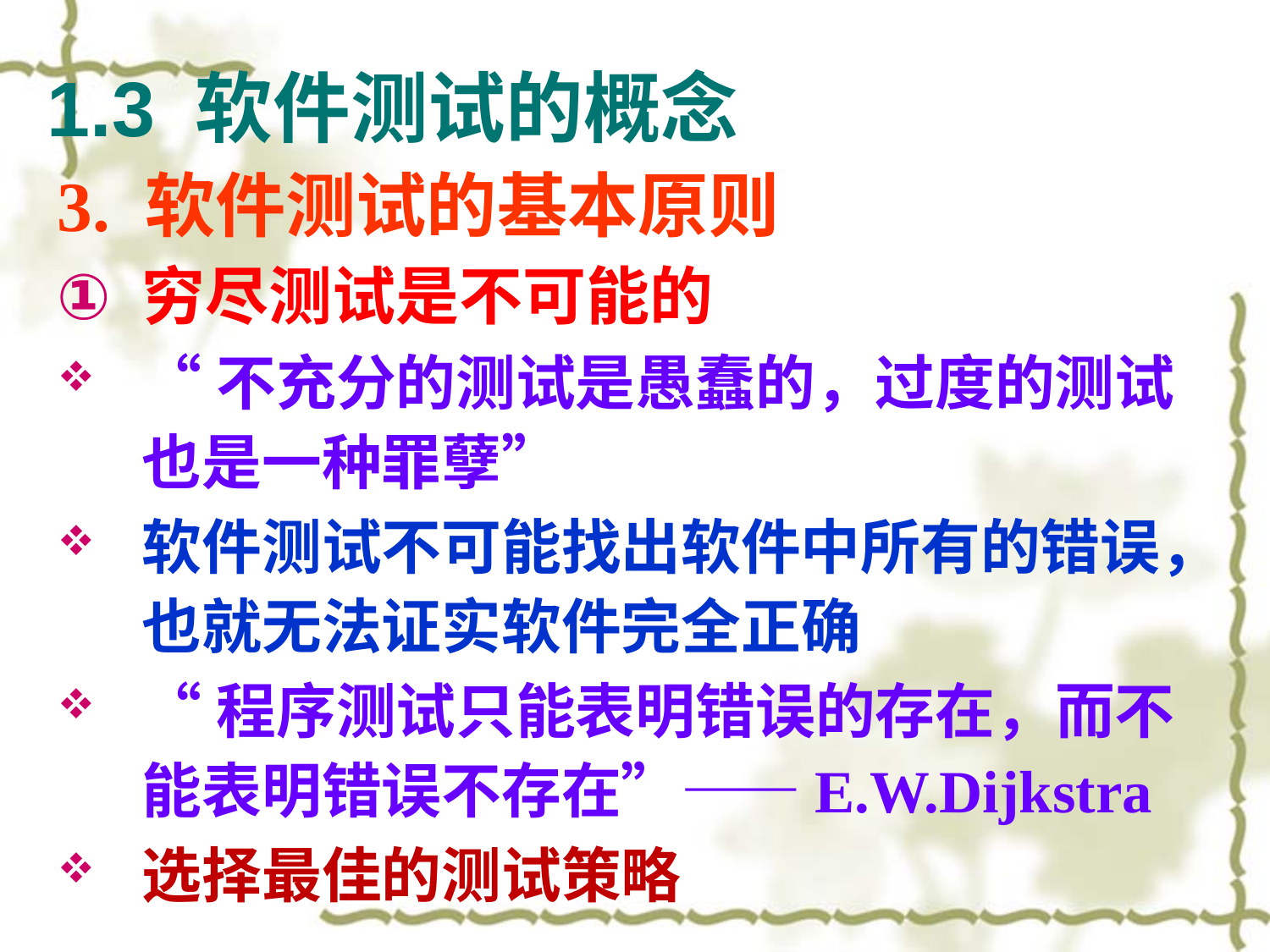

# 1.3 软件测试的概念
3. 软件测试的基本原则
穷尽测试是不可能的
“不充分的测试是愚蠢的，过度的测试也是一种罪孽”
软件测试不可能找出软件中所有的错误，也就无法证实软件完全正确
“程序测试只能表明错误的存在，而不能表明错误不存在”——E.W.Dijkstra
选择最佳的测试策略